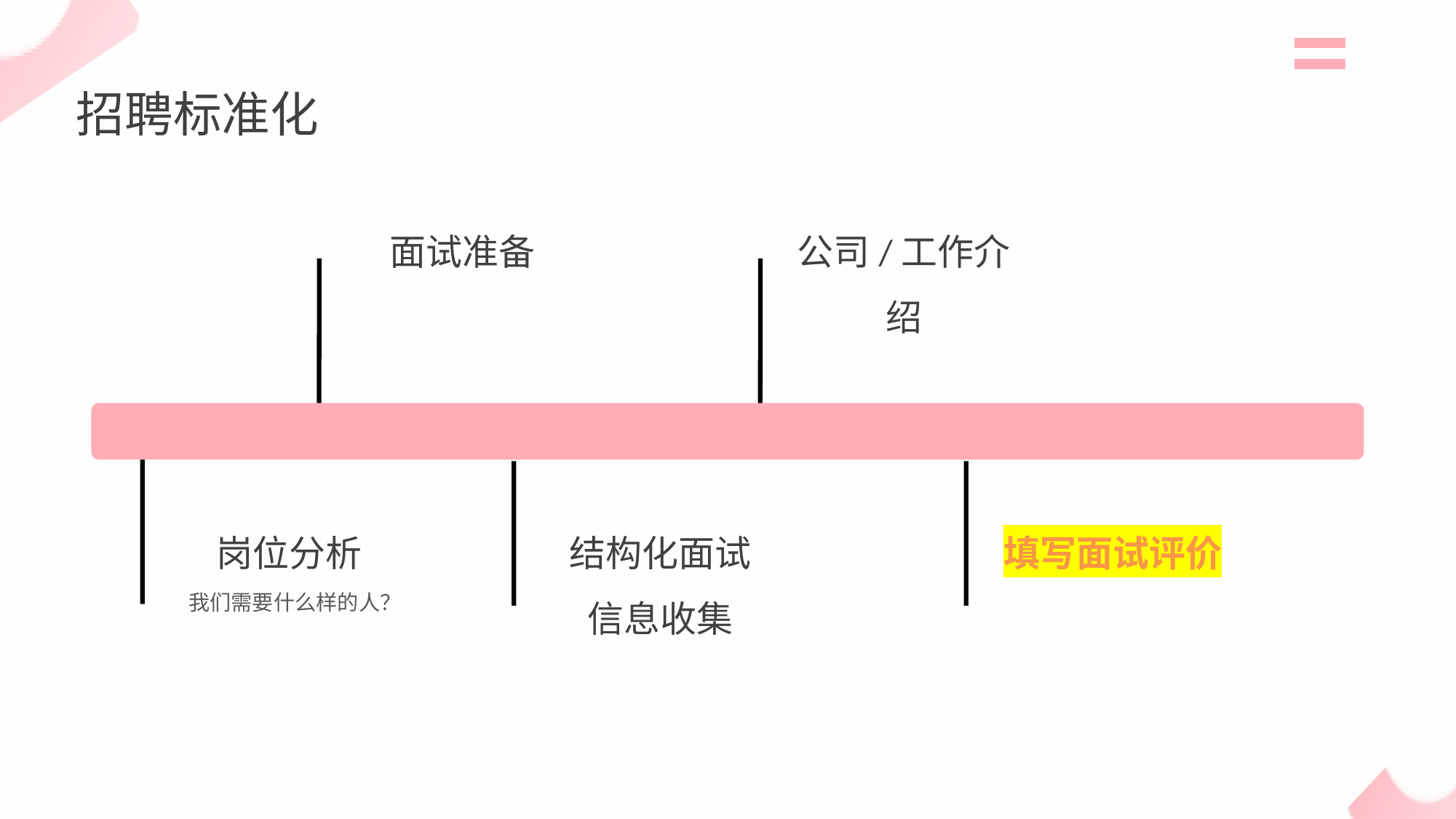

招聘标准化

面试准备
公司/工作介绍

岗位分析
结构化面试
信息收集
填写面试评价
我们需要什么样的人？